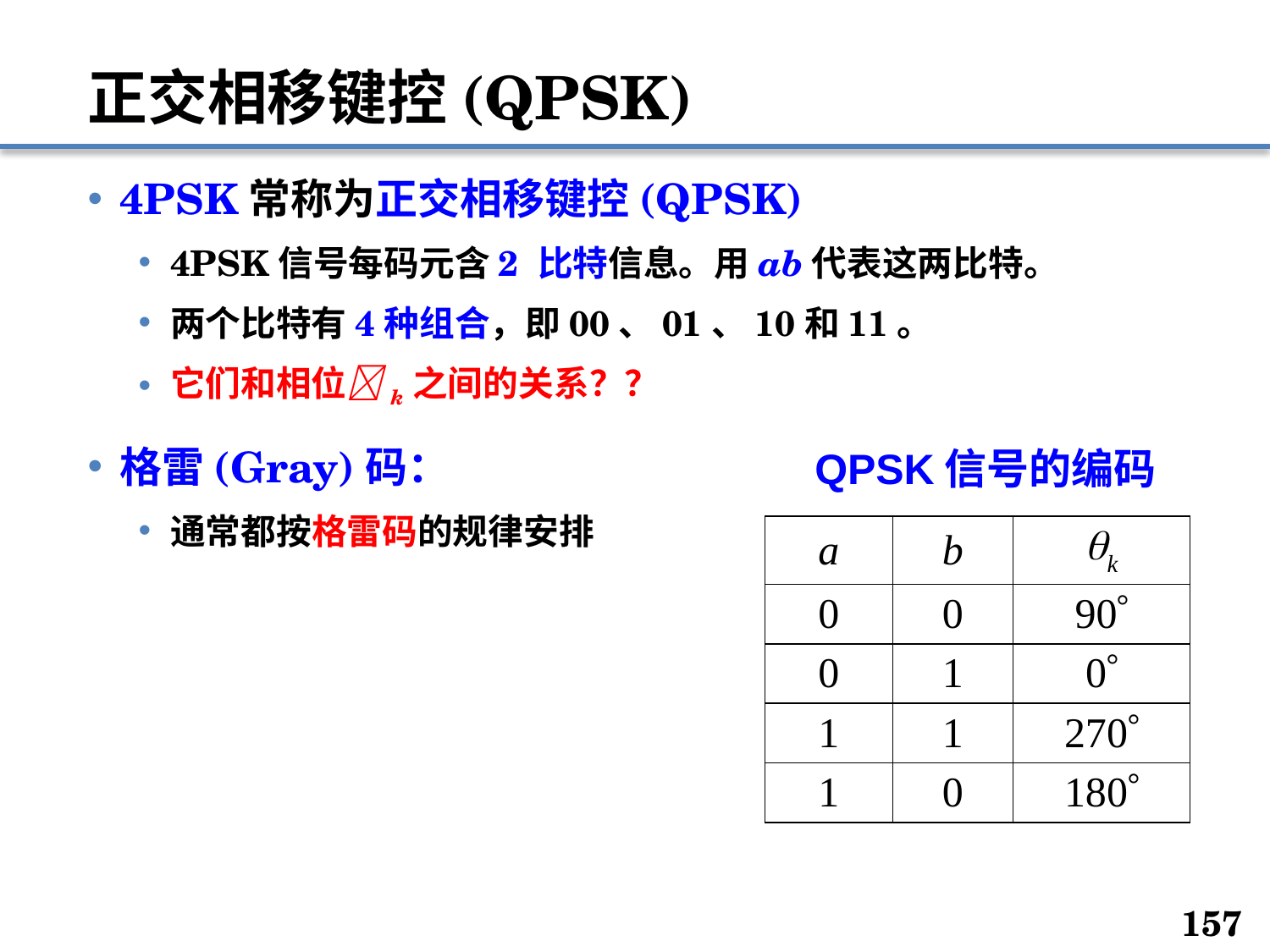

# 正交相移键控(QPSK)
4PSK常称为正交相移键控(QPSK)
4PSK信号每码元含2 比特信息。用ab代表这两比特。
两个比特有4种组合，即00、01、10和11。
它们和相位θk之间的关系？？
格雷(Gray)码：
通常都按格雷码的规律安排
QPSK信号的编码
| a | b | θk |
| --- | --- | --- |
| 0 | 0 | 90° |
| 0 | 1 | 0° |
| 1 | 1 | 270° |
| 1 | 0 | 180° |
157